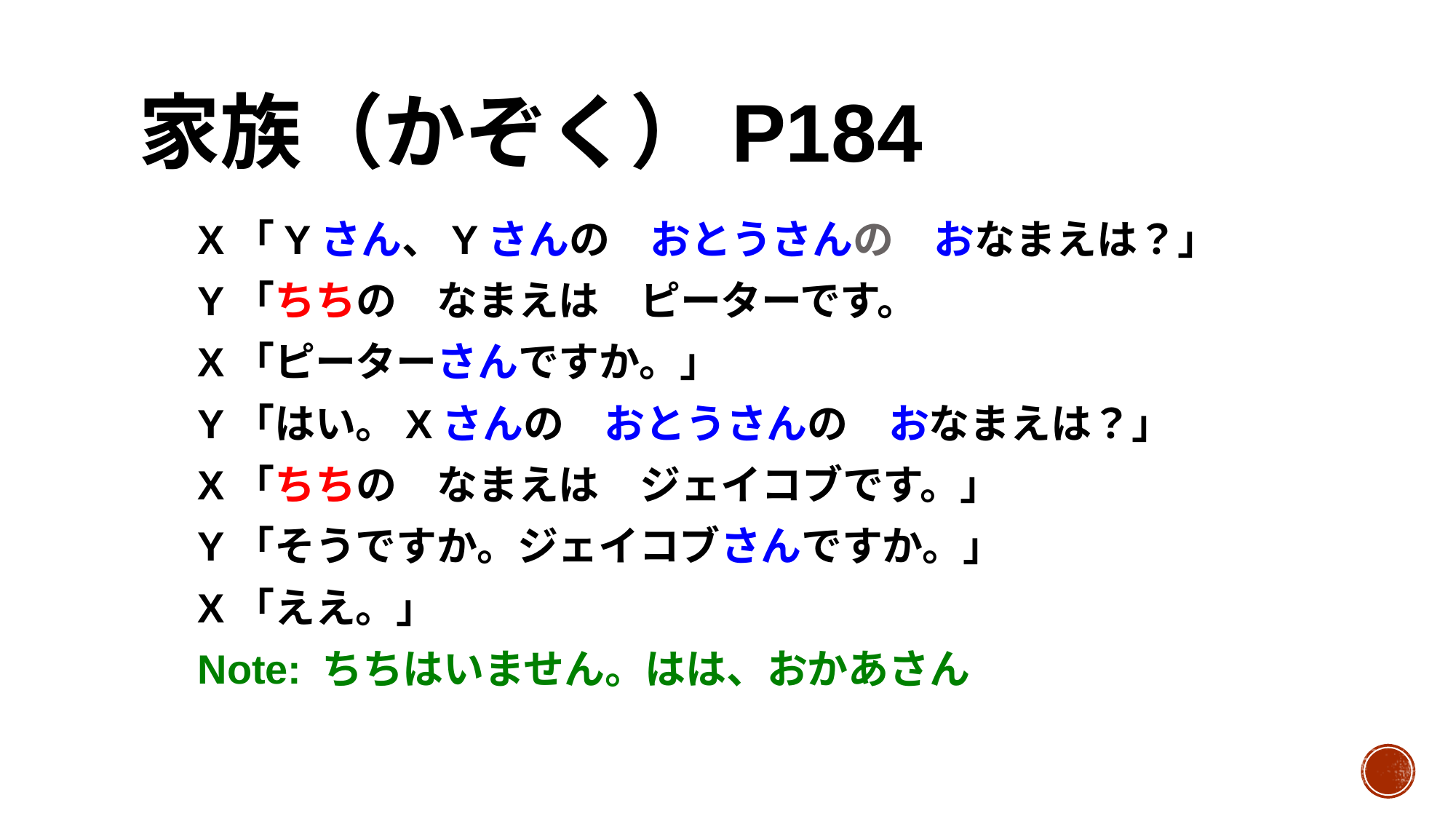

# 家族（かぞく）p184
X「Yさん、Yさんの　おとうさんの　おなまえは？」
Y「ちちの　なまえは　ピーターです。
X「ピーターさんですか。」
Y「はい。Xさんの　おとうさんの　おなまえは？」
X「ちちの　なまえは　ジェイコブです。」
Y「そうですか。ジェイコブさんですか。」
X「ええ。」
Note: ちちはいません。はは、おかあさん